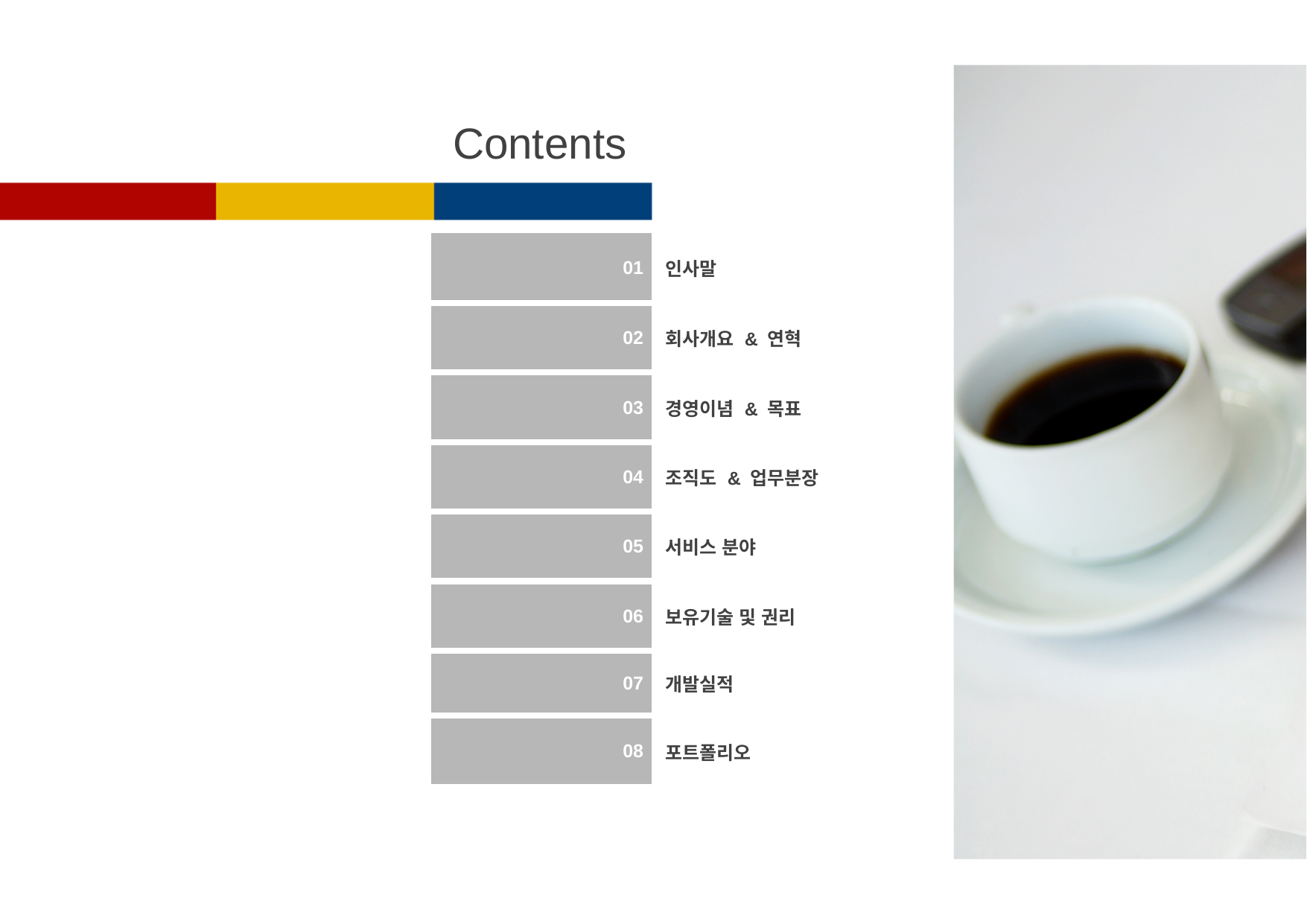

Contents
| 01 | 인사말 |
| --- | --- |
| 02 | 회사개요 & 연혁 |
| 03 | 경영이념 & 목표 |
| 04 | 조직도 & 업무분장 |
| 05 | 서비스 분야 |
| 06 | 보유기술 및 권리 |
| 07 | 개발실적 |
| 08 | 포트폴리오 |